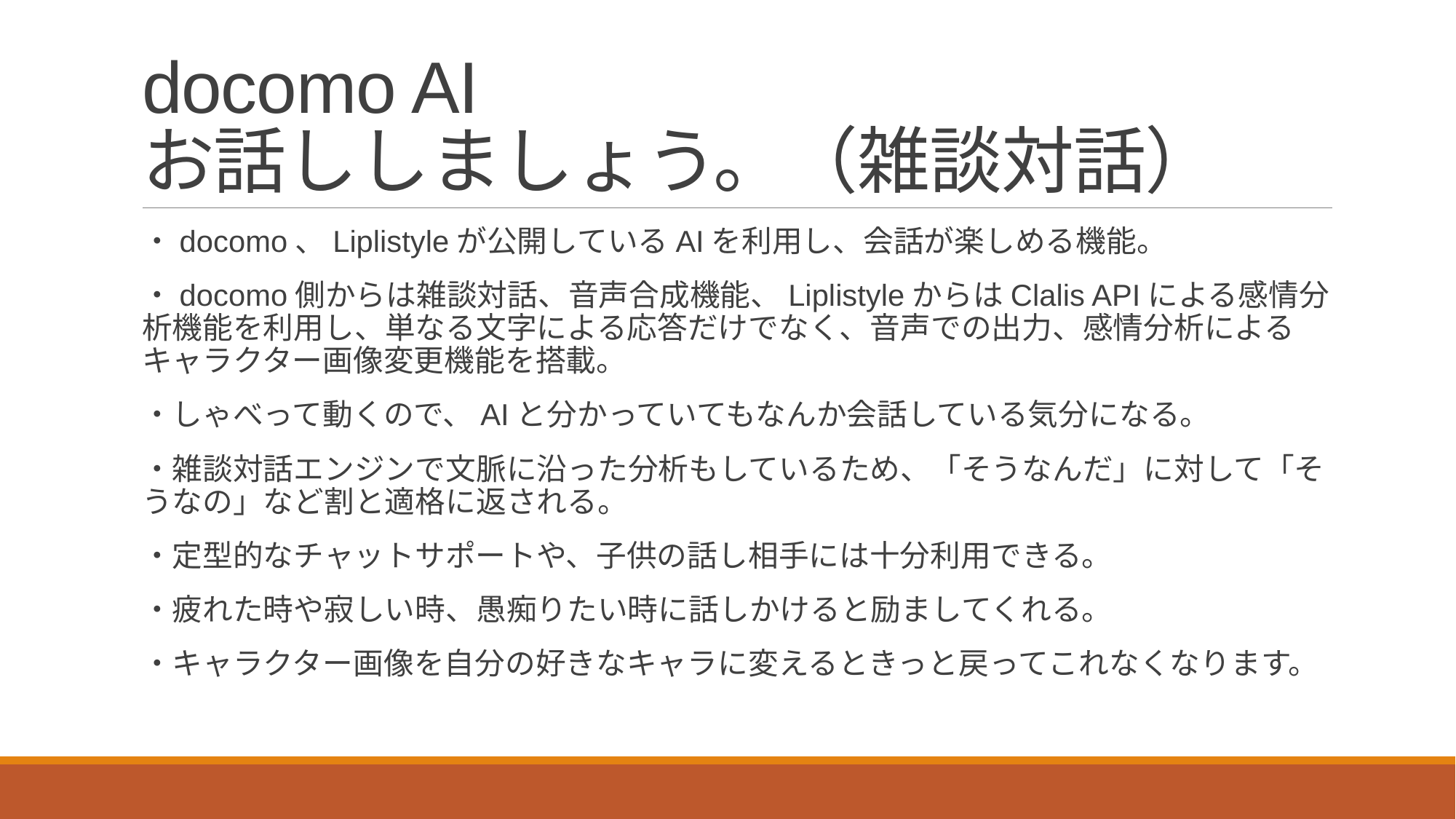

# docomo AI お話ししましょう。（雑談対話）
・docomo、Liplistyleが公開しているAIを利用し、会話が楽しめる機能。
・docomo側からは雑談対話、音声合成機能、LiplistyleからはClalis APIによる感情分析機能を利用し、単なる文字による応答だけでなく、音声での出力、感情分析によるキャラクター画像変更機能を搭載。
・しゃべって動くので、AIと分かっていてもなんか会話している気分になる。
・雑談対話エンジンで文脈に沿った分析もしているため、「そうなんだ」に対して「そうなの」など割と適格に返される。
・定型的なチャットサポートや、子供の話し相手には十分利用できる。
・疲れた時や寂しい時、愚痴りたい時に話しかけると励ましてくれる。
・キャラクター画像を自分の好きなキャラに変えるときっと戻ってこれなくなります。